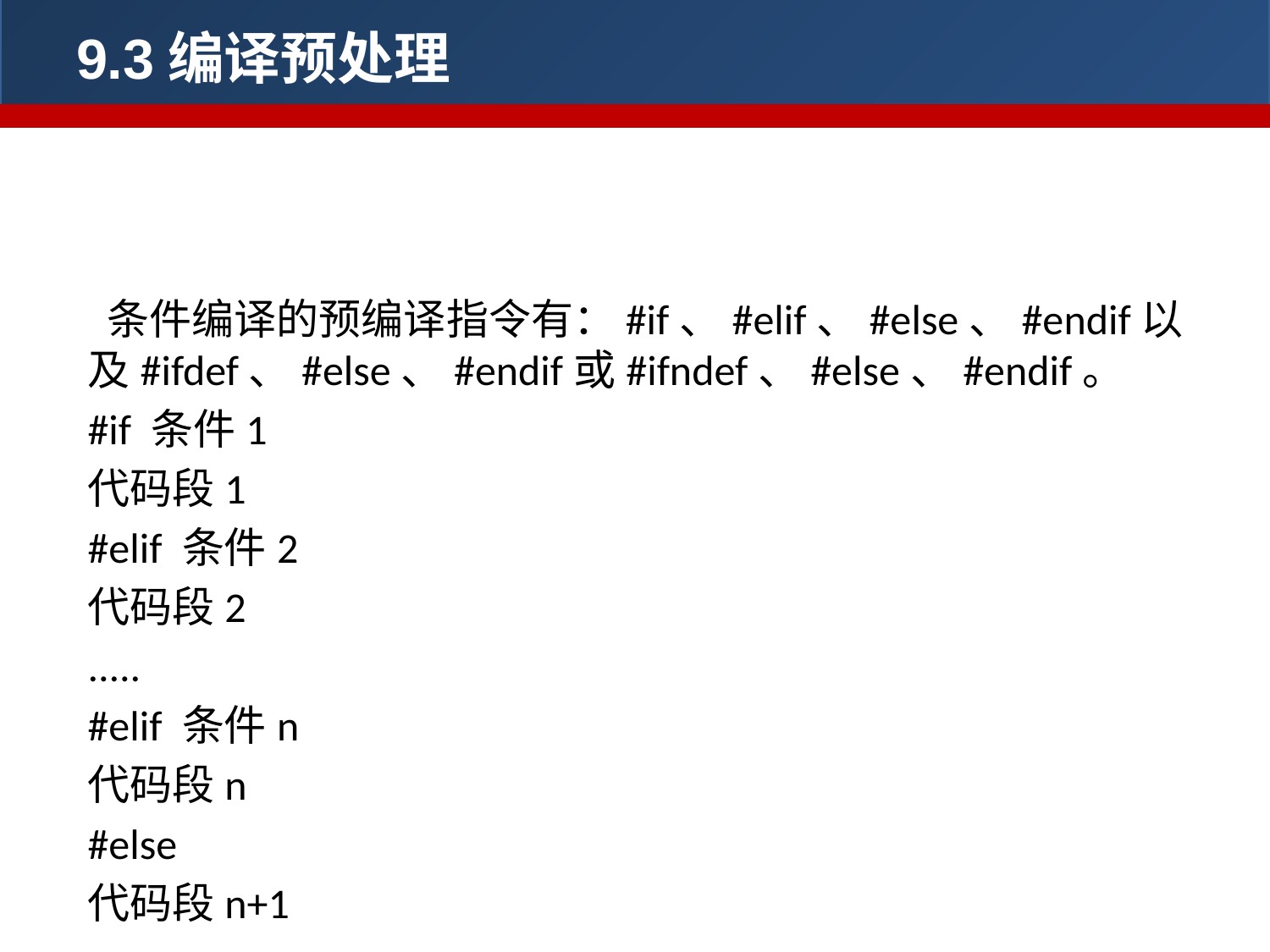

9.3编译预处理

9.3.2条件编译
 条件编译的预编译指令有：#if、#elif、#else、#endif以及#ifdef、#else、#endif或#ifndef、#else、#endif。
#if 条件1
代码段1
#elif 条件2
代码段2
.....
#elif 条件n
代码段n
#else
代码段n+1